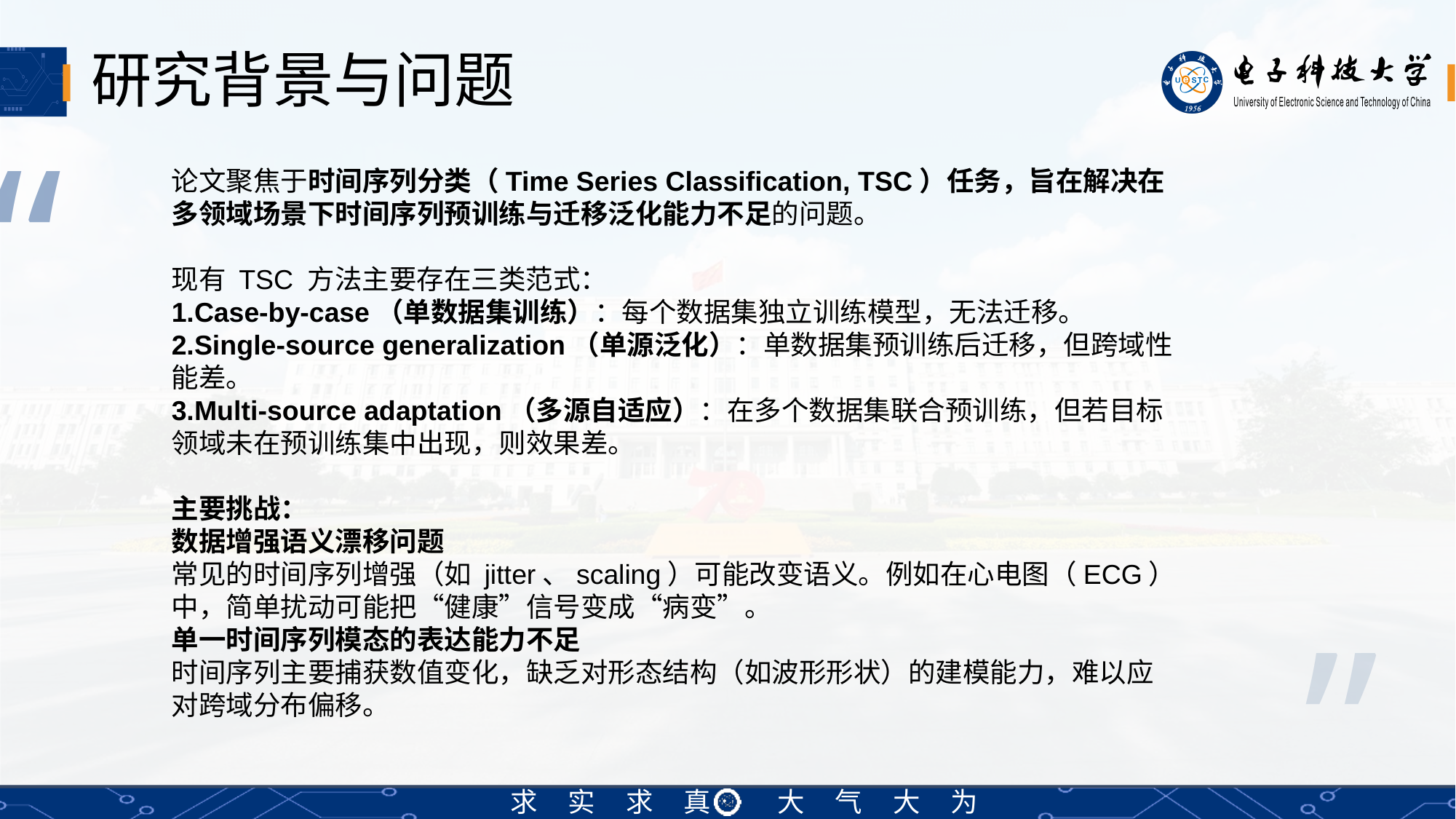

# 研究背景与问题
“
论文聚焦于时间序列分类（Time Series Classification, TSC）任务，旨在解决在多领域场景下时间序列预训练与迁移泛化能力不足的问题。
现有 TSC 方法主要存在三类范式：
1.Case-by-case（单数据集训练）：每个数据集独立训练模型，无法迁移。
2.Single-source generalization（单源泛化）：单数据集预训练后迁移，但跨域性能差。
3.Multi-source adaptation（多源自适应）：在多个数据集联合预训练，但若目标领域未在预训练集中出现，则效果差。

主要挑战：
数据增强语义漂移问题
常见的时间序列增强（如 jitter、scaling）可能改变语义。例如在心电图（ECG）中，简单扰动可能把“健康”信号变成“病变”。
单一时间序列模态的表达能力不足
时间序列主要捕获数值变化，缺乏对形态结构（如波形形状）的建模能力，难以应对跨域分布偏移。

”